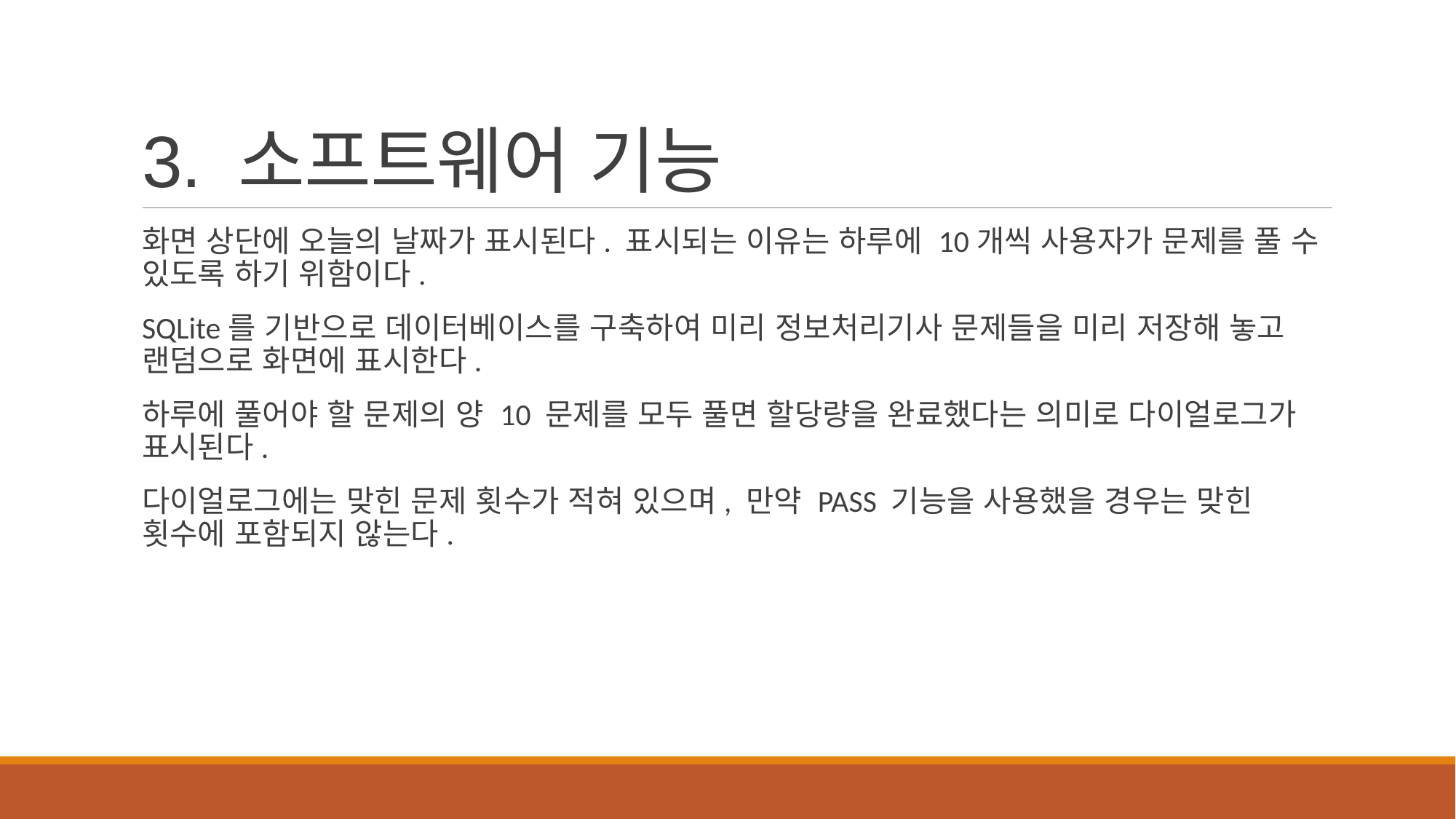

# 3. 소프트웨어 기능
화면 상단에 오늘의 날짜가 표시된다. 표시되는 이유는 하루에 10개씩 사용자가 문제를 풀 수 있도록 하기 위함이다.
SQLite를 기반으로 데이터베이스를 구축하여 미리 정보처리기사 문제들을 미리 저장해 놓고 랜덤으로 화면에 표시한다.
하루에 풀어야 할 문제의 양 10 문제를 모두 풀면 할당량을 완료했다는 의미로 다이얼로그가 표시된다.
다이얼로그에는 맞힌 문제 횟수가 적혀 있으며, 만약 PASS 기능을 사용했을 경우는 맞힌 횟수에 포함되지 않는다.